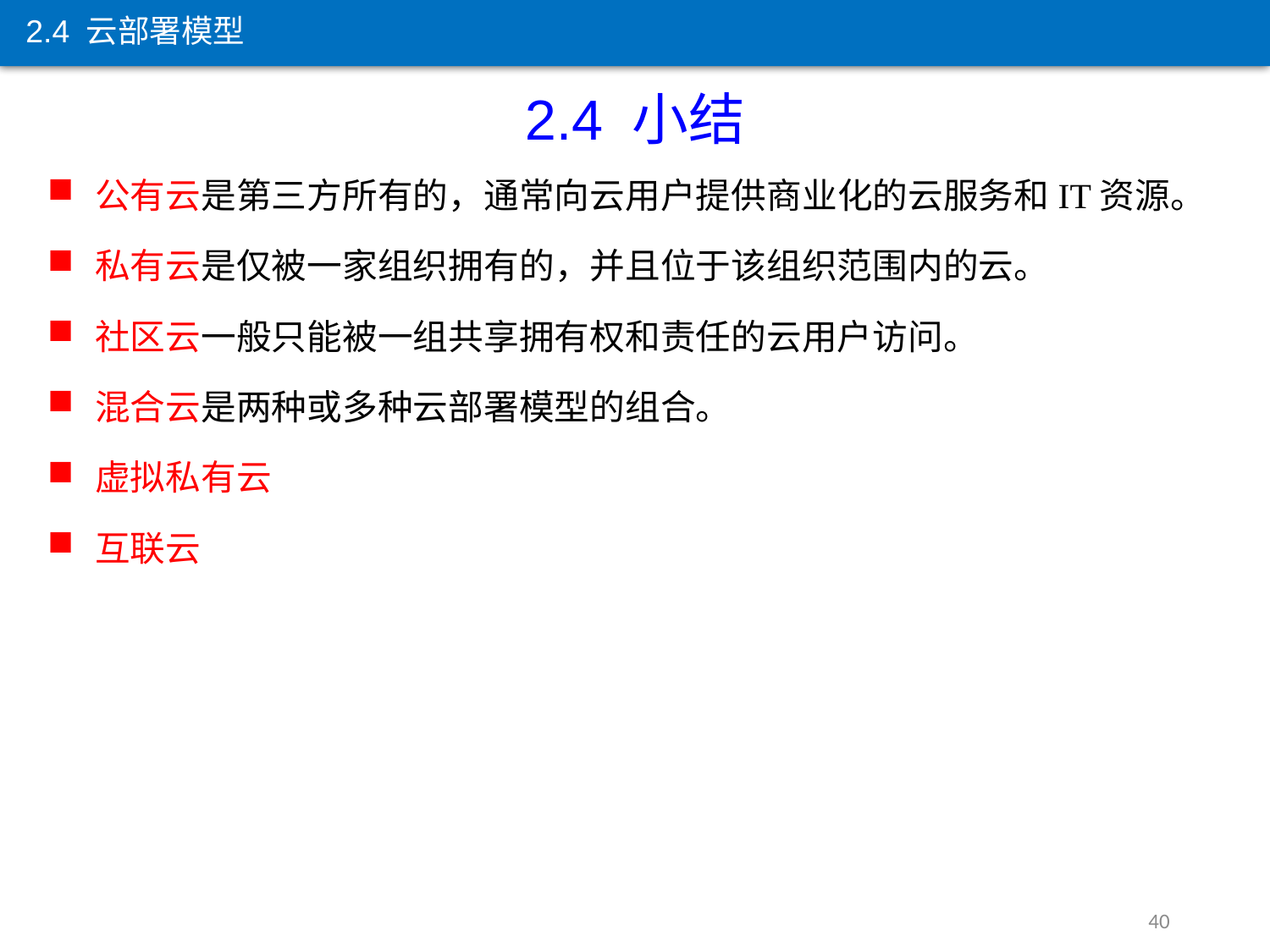

2.4 云部署模型
2.4 小结
公有云是第三方所有的，通常向云用户提供商业化的云服务和IT资源。
私有云是仅被一家组织拥有的，并且位于该组织范围内的云。
社区云一般只能被一组共享拥有权和责任的云用户访问。
混合云是两种或多种云部署模型的组合。
虚拟私有云
互联云
40